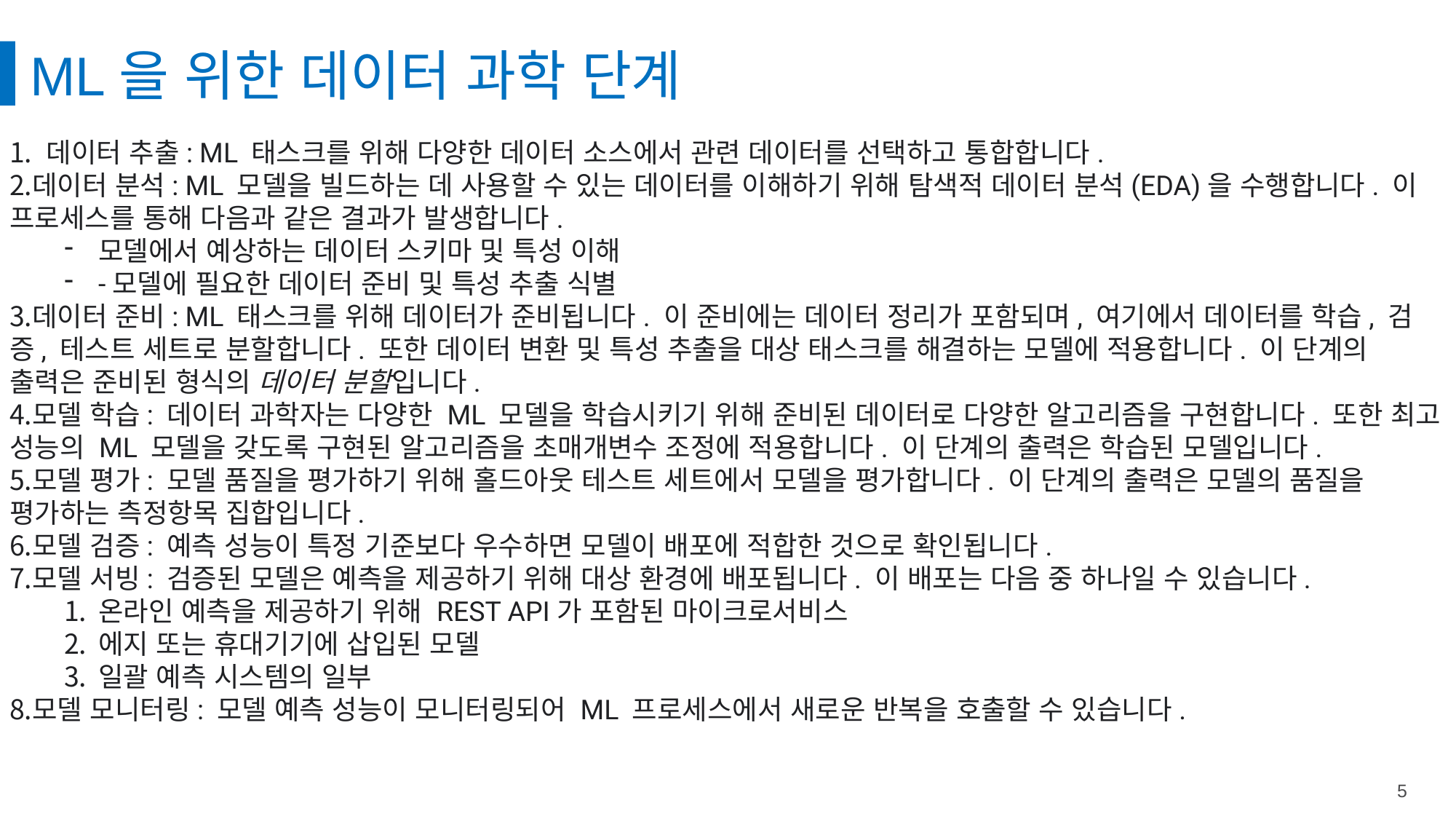

ML을 위한 데이터 과학 단계
 데이터 추출: ML 태스크를 위해 다양한 데이터 소스에서 관련 데이터를 선택하고 통합합니다.
데이터 분석: ML 모델을 빌드하는 데 사용할 수 있는 데이터를 이해하기 위해 탐색적 데이터 분석(EDA)을 수행합니다. 이 프로세스를 통해 다음과 같은 결과가 발생합니다.
모델에서 예상하는 데이터 스키마 및 특성 이해
-모델에 필요한 데이터 준비 및 특성 추출 식별
데이터 준비: ML 태스크를 위해 데이터가 준비됩니다. 이 준비에는 데이터 정리가 포함되며, 여기에서 데이터를 학습, 검증, 테스트 세트로 분할합니다. 또한 데이터 변환 및 특성 추출을 대상 태스크를 해결하는 모델에 적용합니다. 이 단계의 출력은 준비된 형식의 데이터 분할입니다.
모델 학습: 데이터 과학자는 다양한 ML 모델을 학습시키기 위해 준비된 데이터로 다양한 알고리즘을 구현합니다. 또한 최고 성능의 ML 모델을 갖도록 구현된 알고리즘을 초매개변수 조정에 적용합니다. 이 단계의 출력은 학습된 모델입니다.
모델 평가: 모델 품질을 평가하기 위해 홀드아웃 테스트 세트에서 모델을 평가합니다. 이 단계의 출력은 모델의 품질을 평가하는 측정항목 집합입니다.
모델 검증: 예측 성능이 특정 기준보다 우수하면 모델이 배포에 적합한 것으로 확인됩니다.
모델 서빙: 검증된 모델은 예측을 제공하기 위해 대상 환경에 배포됩니다. 이 배포는 다음 중 하나일 수 있습니다.
온라인 예측을 제공하기 위해 REST API가 포함된 마이크로서비스
에지 또는 휴대기기에 삽입된 모델
일괄 예측 시스템의 일부
모델 모니터링: 모델 예측 성능이 모니터링되어 ML 프로세스에서 새로운 반복을 호출할 수 있습니다.